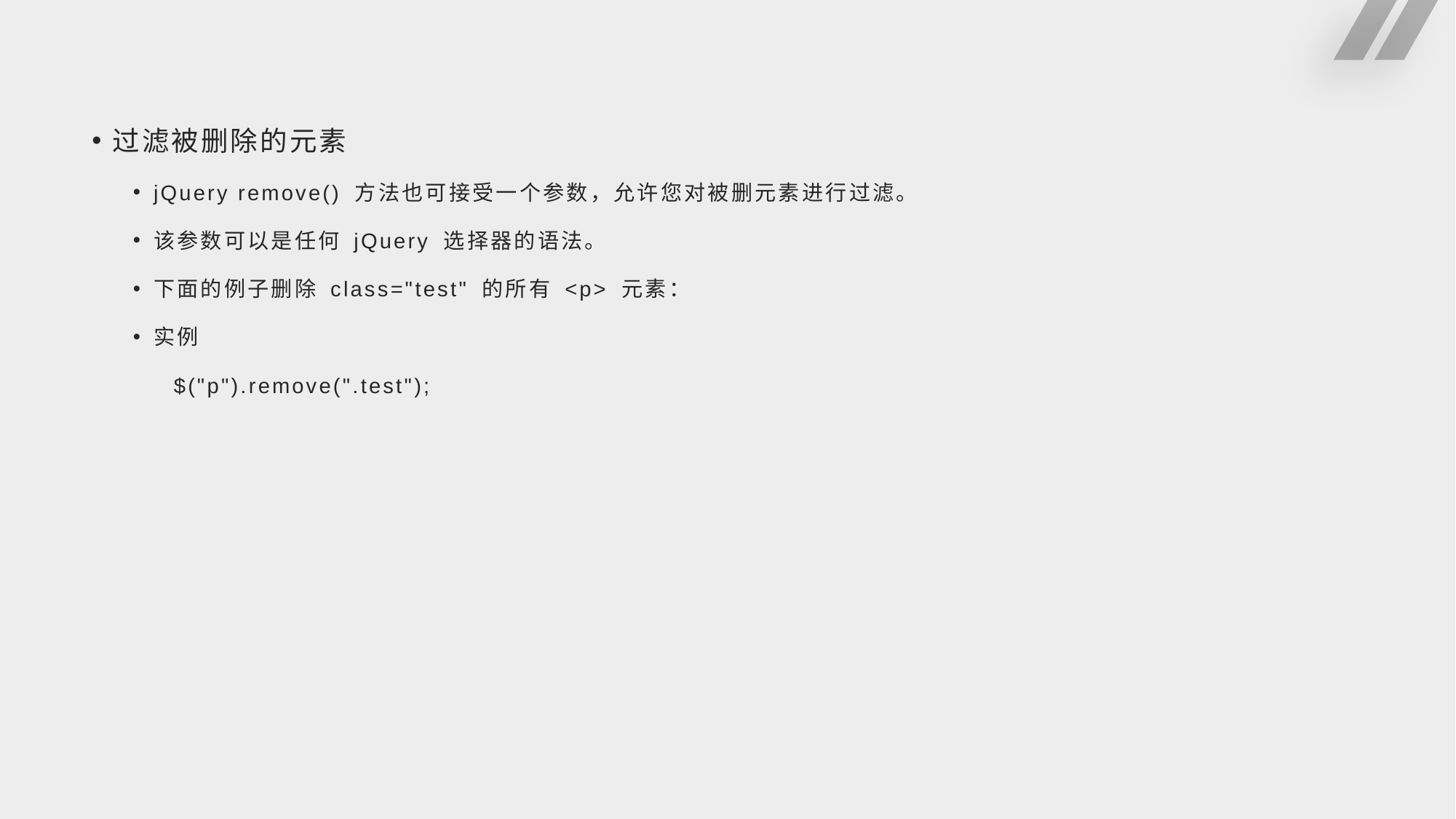

#
过滤被删除的元素
jQuery remove() 方法也可接受一个参数，允许您对被删元素进行过滤。
该参数可以是任何 jQuery 选择器的语法。
下面的例子删除 class="test" 的所有 <p> 元素：
实例
$("p").remove(".test");